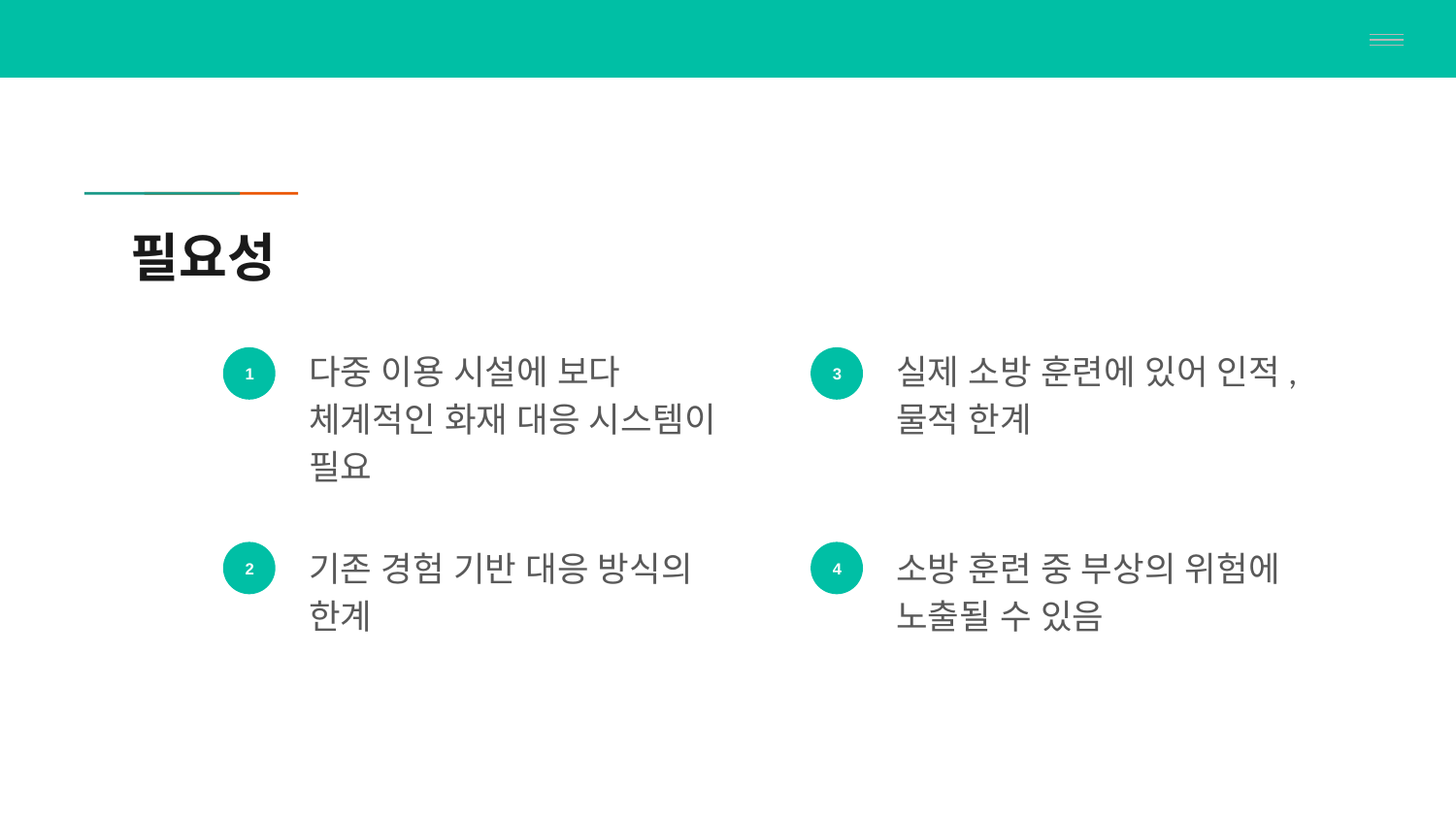

# 필요성
다중 이용 시설에 보다 체계적인 화재 대응 시스템이 필요
실제 소방 훈련에 있어 인적, 물적 한계

1
3
기존 경험 기반 대응 방식의 한계
소방 훈련 중 부상의 위험에 노출될 수 있음
2
4